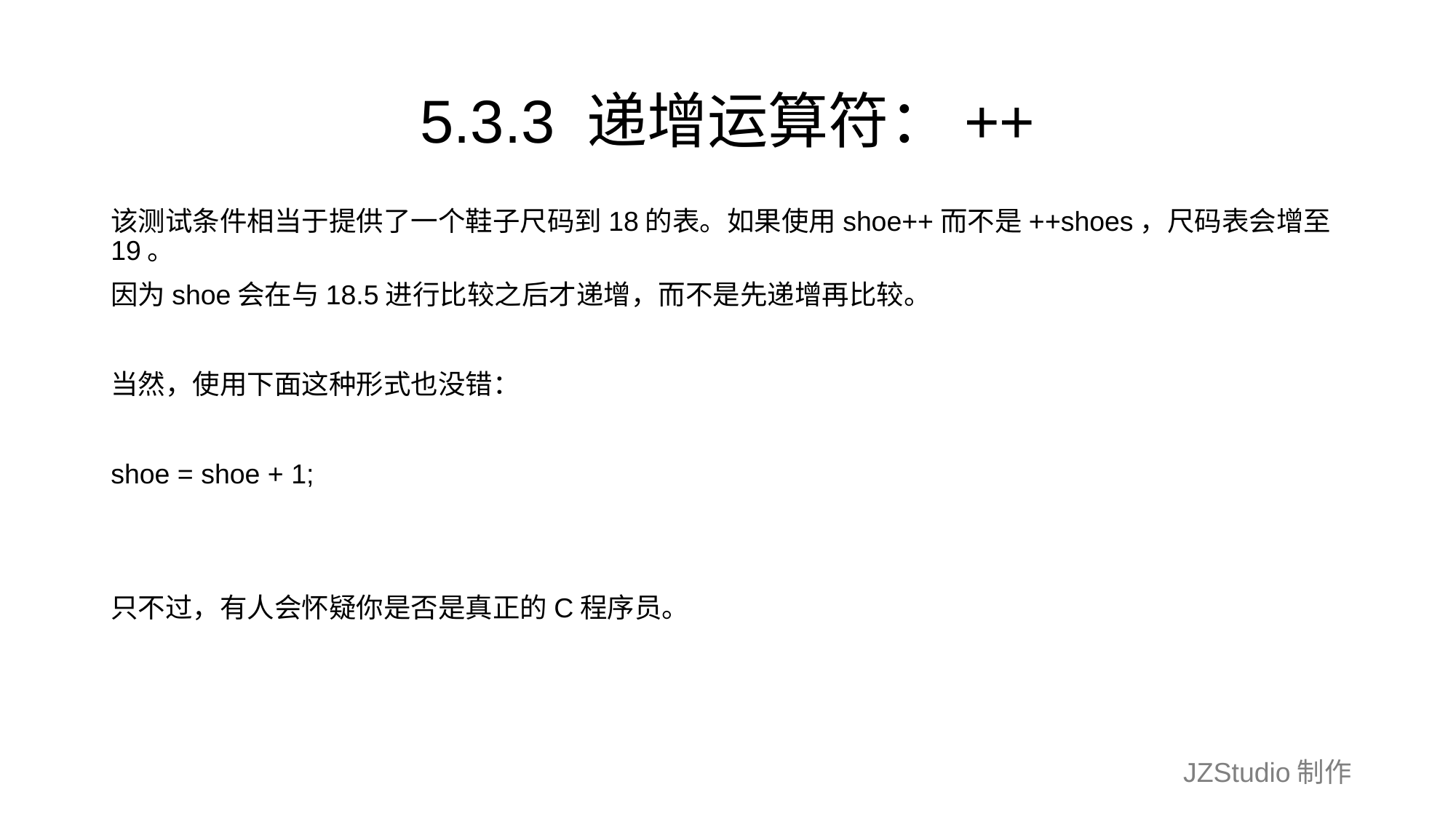

# 5.3.3 递增运算符：++
该测试条件相当于提供了一个鞋子尺码到18的表。如果使用shoe++而不是++shoes，尺码表会增至19。
因为shoe会在与18.5进行比较之后才递增，而不是先递增再比较。

当然，使用下面这种形式也没错：

shoe = shoe + 1;

只不过，有人会怀疑你是否是真正的C程序员。